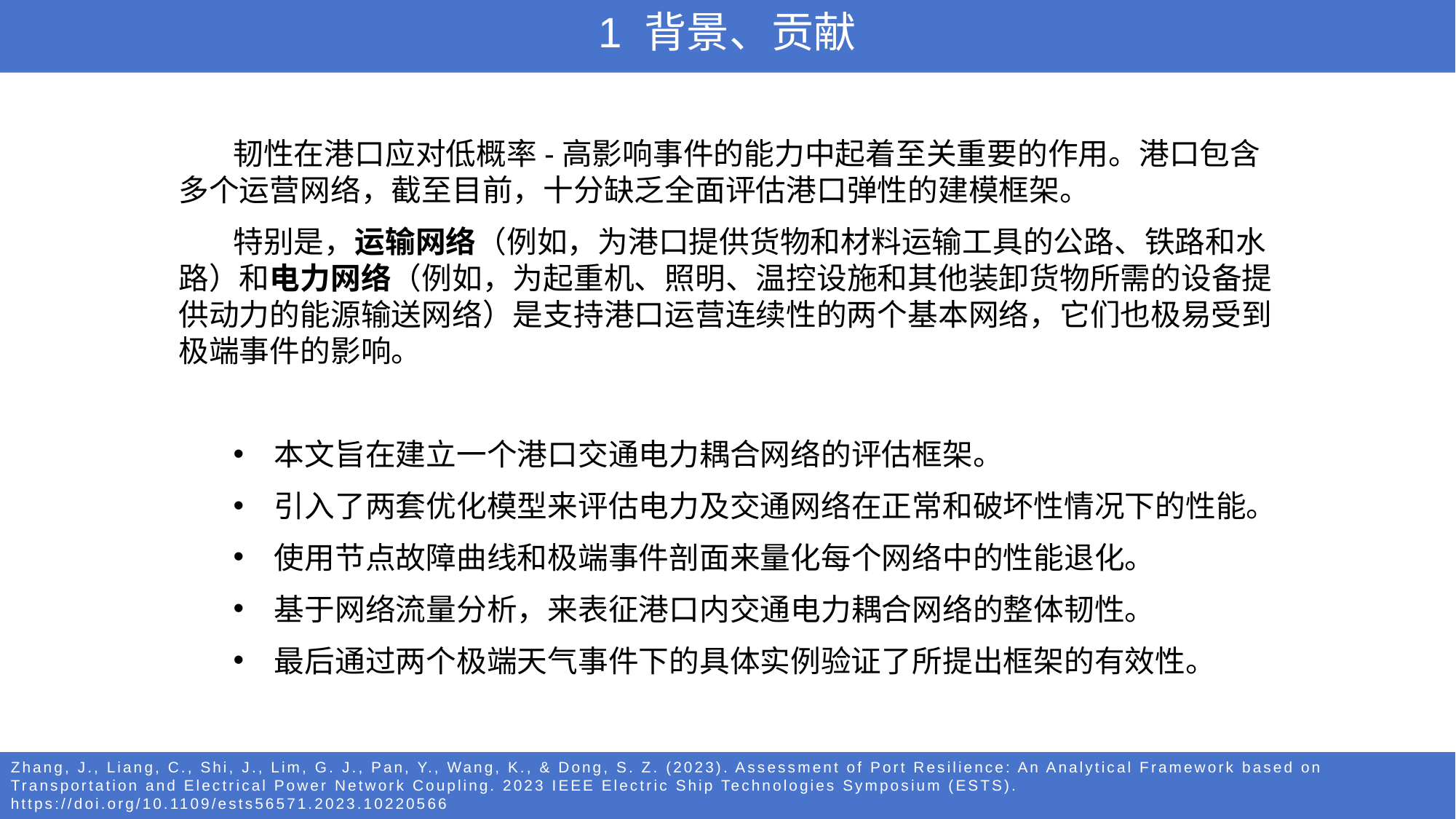

1 背景、贡献
韧性在港口应对低概率-高影响事件的能力中起着至关重要的作用。港口包含多个运营网络，截至目前，十分缺乏全面评估港口弹性的建模框架。
特别是，运输网络（例如，为港口提供货物和材料运输工具的公路、铁路和水路）和电力网络（例如，为起重机、照明、温控设施和其他装卸货物所需的设备提供动力的能源输送网络）是支持港口运营连续性的两个基本网络，它们也极易受到极端事件的影响。

本文旨在建立一个港口交通电力耦合网络的评估框架。
引入了两套优化模型来评估电力及交通网络在正常和破坏性情况下的性能。
使用节点故障曲线和极端事件剖面来量化每个网络中的性能退化。
基于网络流量分析，来表征港口内交通电力耦合网络的整体韧性。
最后通过两个极端天气事件下的具体实例验证了所提出框架的有效性。
Zhang, J., Liang, C., Shi, J., Lim, G. J., Pan, Y., Wang, K., & Dong, S. Z. (2023). Assessment of Port Resilience: An Analytical Framework based on Transportation and Electrical Power Network Coupling. 2023 IEEE Electric Ship Technologies Symposium (ESTS). https://doi.org/10.1109/ests56571.2023.10220566